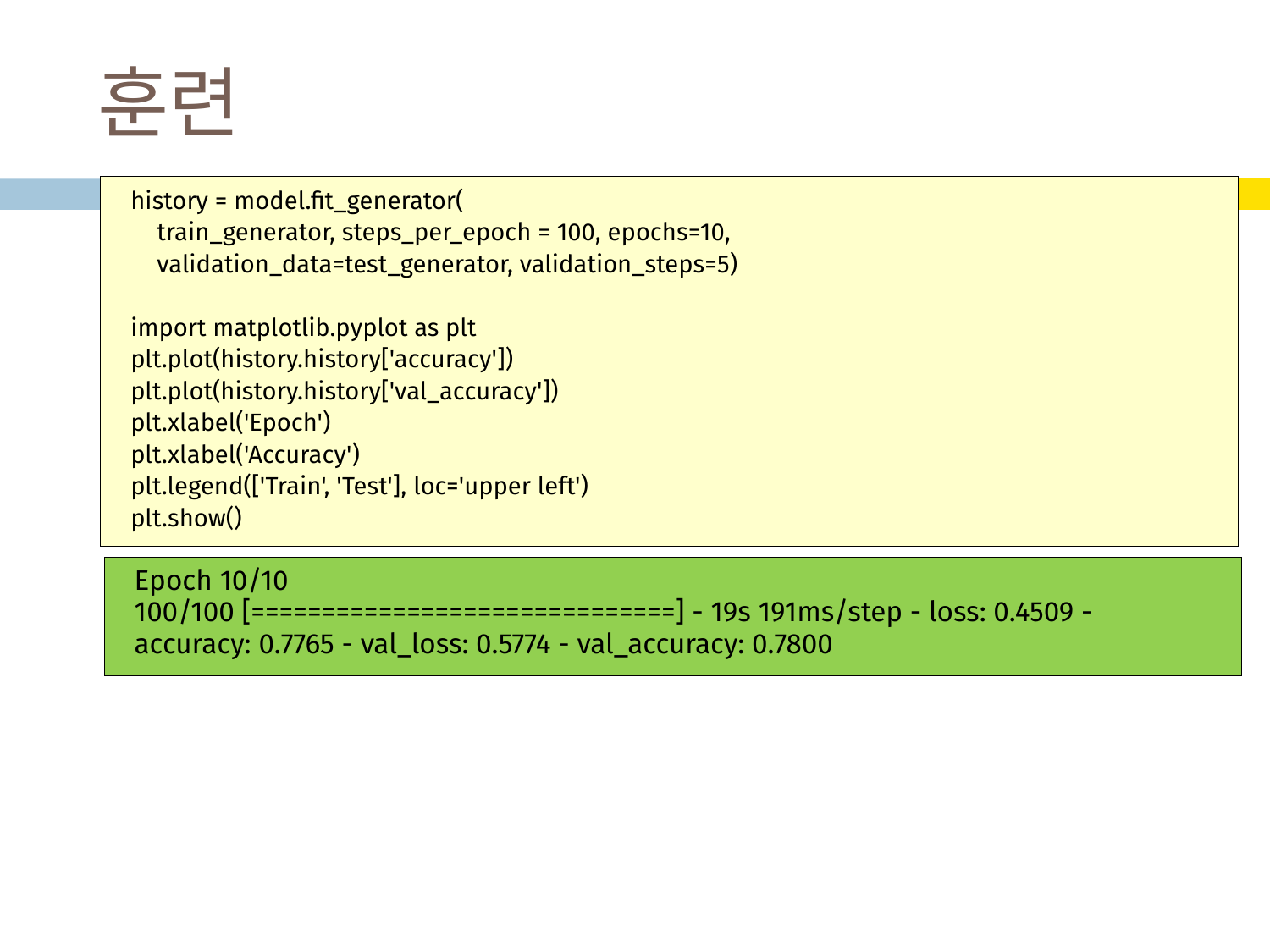

# 훈련
history = model.fit_generator(
    train_generator, steps_per_epoch = 100, epochs=10,
    validation_data=test_generator, validation_steps=5)

import matplotlib.pyplot as plt
plt.plot(history.history['accuracy'])
plt.plot(history.history['val_accuracy'])
plt.xlabel('Epoch')
plt.xlabel('Accuracy')
plt.legend(['Train', 'Test'], loc='upper left')
plt.show()
Epoch 10/10
100/100 [==============================] - 19s 191ms/step - loss: 0.4509 -
accuracy: 0.7765 - val_loss: 0.5774 - val_accuracy: 0.7800